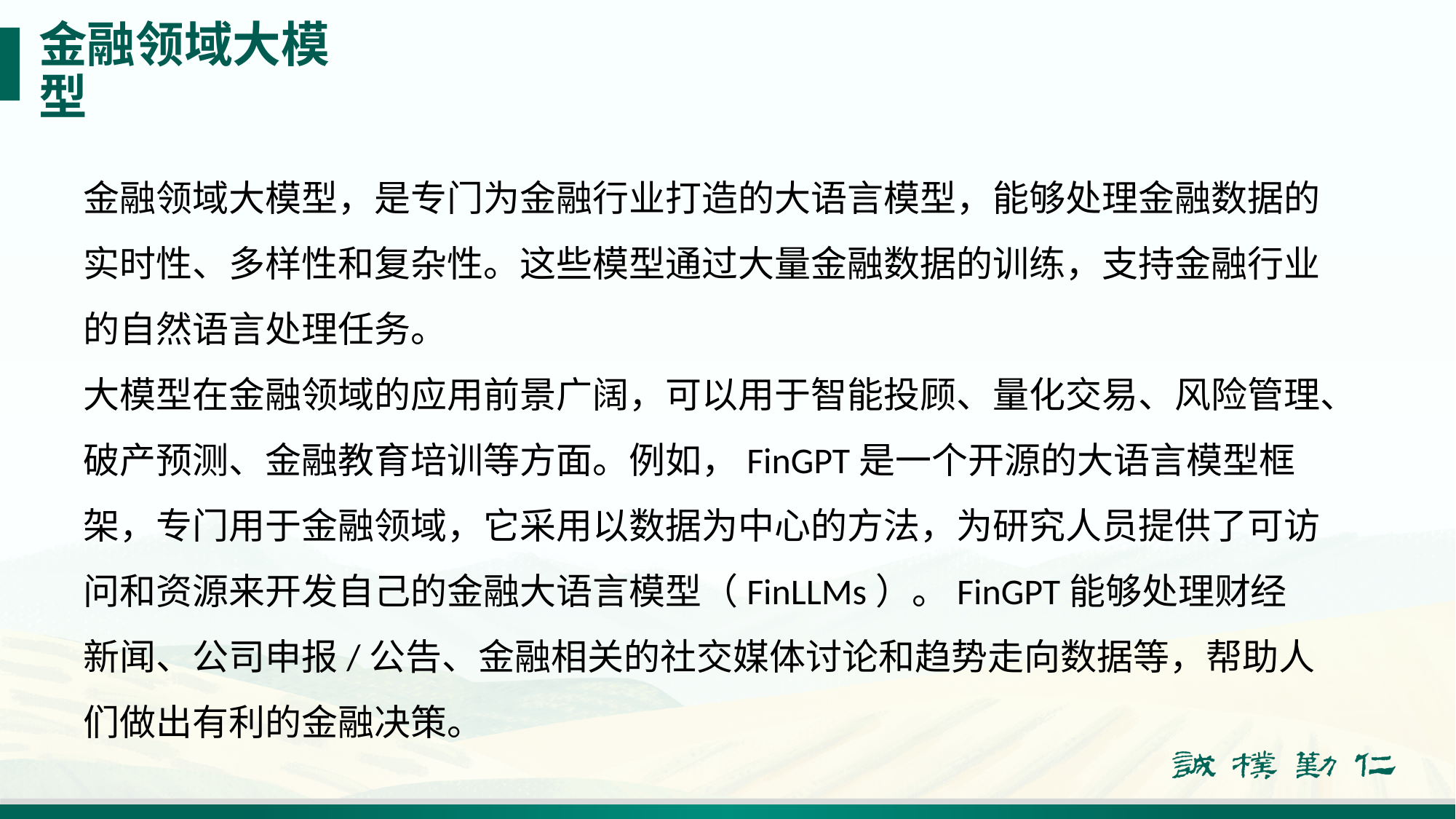

# 金融领域大模型
金融领域大模型，是专门为金融行业打造的大语言模型，能够处理金融数据的实时性、多样性和复杂性。这些模型通过大量金融数据的训练，支持金融行业的自然语言处理任务。
大模型在金融领域的应用前景广阔，可以用于智能投顾、量化交易、风险管理、破产预测、金融教育培训等方面。例如，FinGPT是一个开源的大语言模型框架，专门用于金融领域，它采用以数据为中心的方法，为研究人员提供了可访问和资源来开发自己的金融大语言模型（FinLLMs）。FinGPT能够处理财经新闻、公司申报/公告、金融相关的社交媒体讨论和趋势走向数据等，帮助人们做出有利的金融决策。